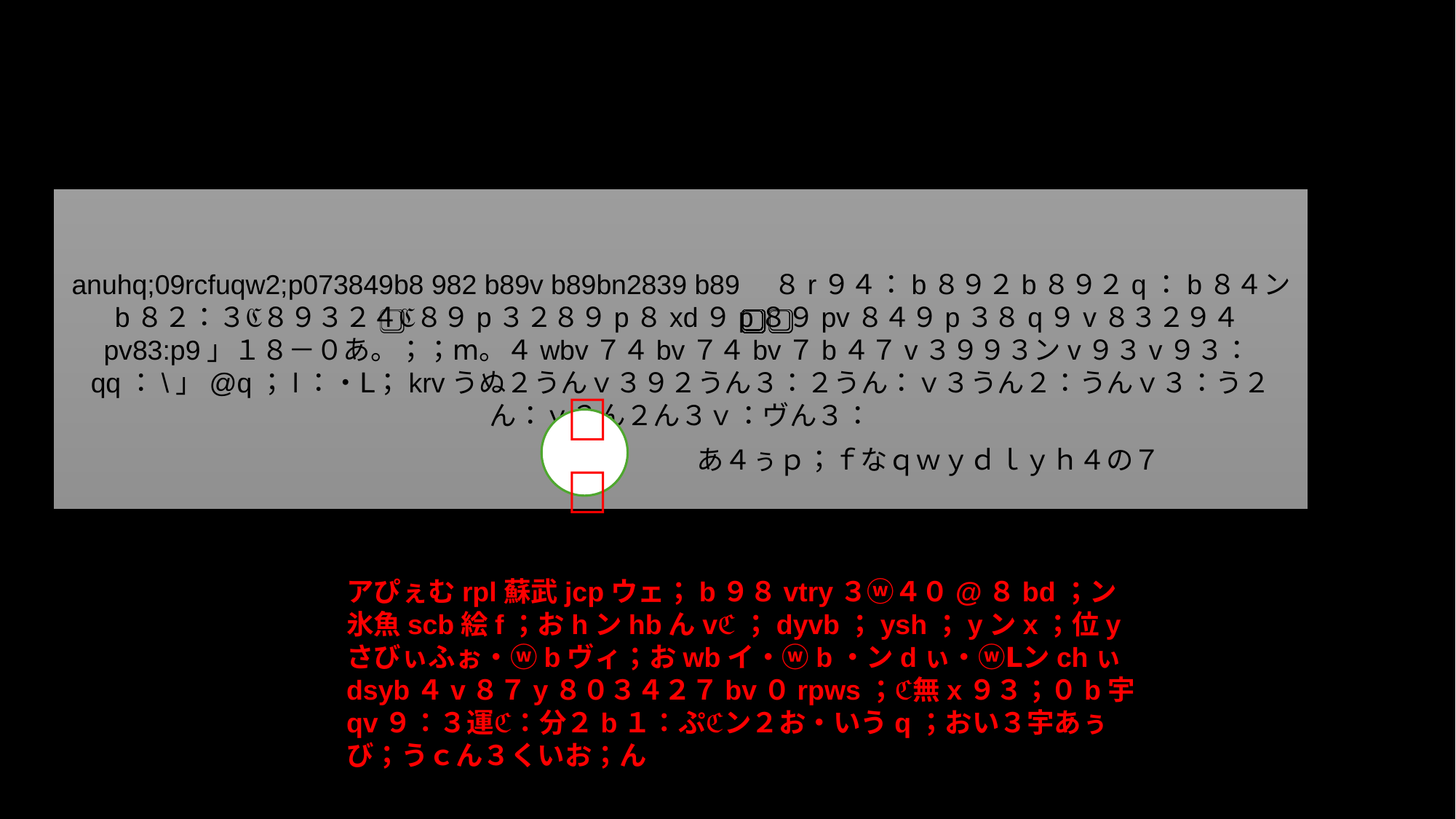

#
 anuhq;09rcfuqw2;p073849b8 982 b89v b89bn2839 b89　８r９４：b８９⃣２b８９２q：b８４ンb８２：３ℭ８９３２４⃣ℭ８９p３２８９p８xd９p８３⃣９pv８４９p３８q９v８３２９４pv83:p9」１８－０あ。；；ⅿ。４wbv７４bv７４bv７b４７v３９９⃣３ンv９３v９３：qq：\」@q；l：・Ⅼ；krvうぬ２うんｖ３９２うん３：２うん：ｖ３うん２：うんｖ３：う２ん：ｖ３ん２ん３ｖ：ヴん３：
🎙
あ４ぅｐ；ｆなｑｗｙｄｌｙｈ４の７
アぴぇむrpl蘇武jcpウェ；b９８vtry３ⓦ４０@８bd；ン氷魚scb絵f；おhンhbんvℭ；dyvb；ysh；yンx；位yさびぃふぉ・ⓦbヴィ；おwbイ・ⓦb・ンdぃ・ⓦⅬンchぃdsyb４v８７y８０３４２７bv０rpws；ℭ無x９３；０b宇qv９：３運ℭ：分２b１：ぷℭン２お・いうq；おい３宇あぅび；うｃん３くいお；ん